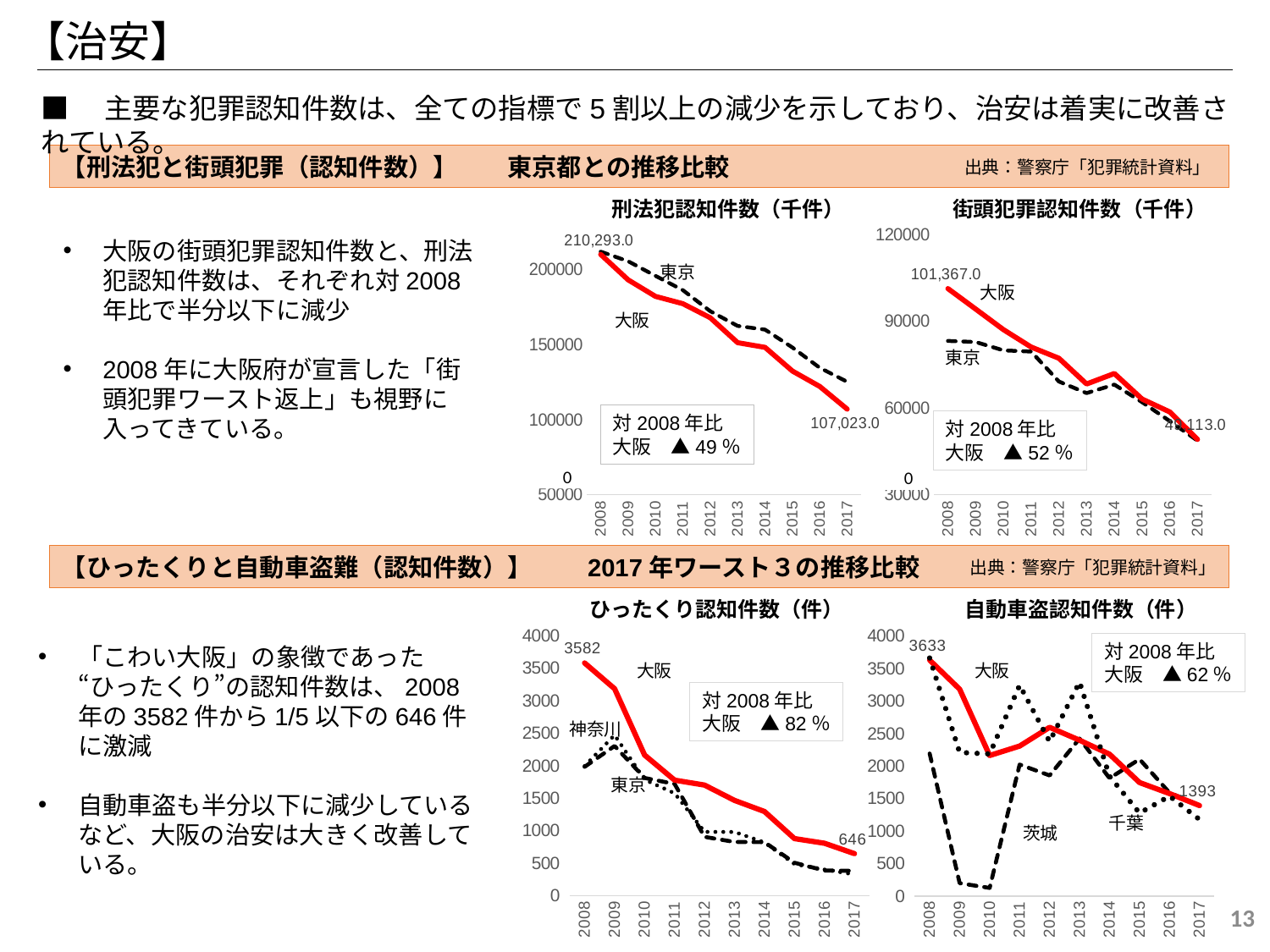

【治安】
■　主要な犯罪認知件数は、全ての指標で5割以上の減少を示しており、治安は着実に改善されている。
【刑法犯と街頭犯罪（認知件数）】　　東京都との推移比較
出典：警察庁「犯罪統計資料」
刑法犯認知件数（千件）
街頭犯罪認知件数（千件）

### Chart

| Category | 東京 | 大阪 |
|---|---|---|
| 2008 | 212152.0 | 210293.0 |
| 2009 | 205708.0 | 193325.0 |
| 2010 | 195970.0 | 182259.0 |
| 2011 | 186432.0 | 177397.0 |
| 2012 | 172385.0 | 168012.0 |
| 2013 | 162557.0 | 151413.0 |
| 2014 | 160120.0 | 148257.0 |
| 2015 | 148182.0 | 132471.0 |
| 2016 | 134619.0 | 122136.0 |
| 2017 | 125251.0 | 107023.0 |

### Chart

| Category | 東京 | 大阪 |
|---|---|---|
| 2008 | 83245.0 | 101367.0 |
| 2009 | 82865.0 | 94276.0 |
| 2010 | 79979.0 | 87164.0 |
| 2011 | 79557.0 | 81139.0 |
| 2012 | 69183.0 | 77250.0 |
| 2013 | 65153.0 | 68311.0 |
| 2014 | 68108.0 | 71968.0 |
| 2015 | 62020.0 | 63109.0 |
| 2016 | 55468.0 | 58630.0 |
| 2017 | 48676.0 | 49113.0 |
大阪の街頭犯罪認知件数と、刑法犯認知件数は、それぞれ対2008年比で半分以下に減少

2008年に大阪府が宣言した「街頭犯罪ワースト返上」も視野に入ってきている。
東京
大阪
大阪
東京
対2008年比
大阪　▲49％
対2008年比
大阪　▲52％

0
0
【ひったくりと自動車盗難（認知件数）】　　2017年ワースト３の推移比較
出典：警察庁「犯罪統計資料」
ひったくり認知件数（件）
自動車盗認知件数（件）

### Chart

| Category | 東京 | 大阪 | 神奈川 |
|---|---|---|---|
| 2008 | 1983.0 | 3582.0 | 1995.0 |
| 2009 | 2304.0 | 3185.0 | 2472.0 |
| 2010 | 1812.0 | 2164.0 | 1785.0 |
| 2011 | 1719.0 | 1778.0 | 1576.0 |
| 2012 | 904.0 | 1701.0 | 981.0 |
| 2013 | 826.0 | 1466.0 | 980.0 |
| 2014 | 823.0 | 1294.0 | 818.0 |
| 2015 | 506.0 | 877.0 | 486.0 |
| 2016 | 386.0 | 806.0 | 401.0 |
| 2017 | 382.0 | 646.0 | 326.0 |

### Chart

| Category | 茨城県 | 大阪 | 千葉県 |
|---|---|---|---|
| 2008 | 2194.0 | 3633.0 | 3665.0 |
| 2009 | 198.0 | 3185.0 | 2211.0 |
| 2010 | 125.0 | 2164.0 | 2188.0 |
| 2011 | 2025.0 | 2310.0 | 3247.0 |
| 2012 | 1857.0 | 2598.0 | 2380.0 |
| 2013 | 2425.0 | 2400.0 | 3295.0 |
| 2014 | 1814.0 | 2184.0 | 1846.0 |
| 2015 | 2107.0 | 1747.0 | 1277.0 |
| 2016 | 1590.0 | 1577.0 | 1538.0 |
| 2017 | 1397.0 | 1393.0 | 1178.0 |
対2008年比
大阪　▲62％
「こわい大阪」の象徴であった“ひったくり”の認知件数は、2008年の3582件から1/5以下の646件に激減

自動車盗も半分以下に減少しているなど、大阪の治安は大きく改善している。
大阪
大阪
対2008年比
大阪　▲82％
神奈川
東京
千葉
茨城
13